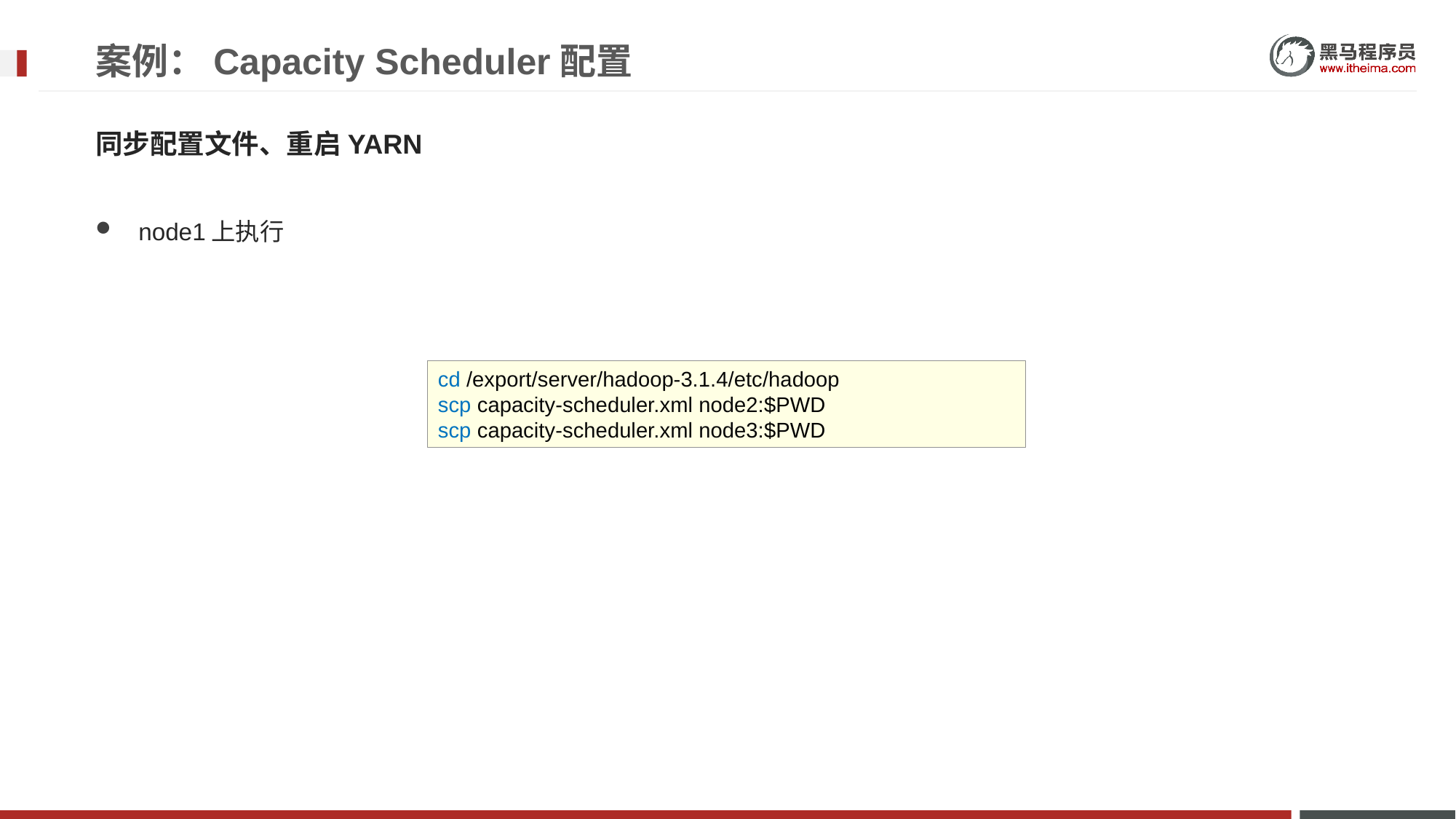

# 案例：Capacity Scheduler配置
同步配置文件、重启YARN
node1上执行
cd /export/server/hadoop-3.1.4/etc/hadoop
scp capacity-scheduler.xml node2:$PWD
scp capacity-scheduler.xml node3:$PWD